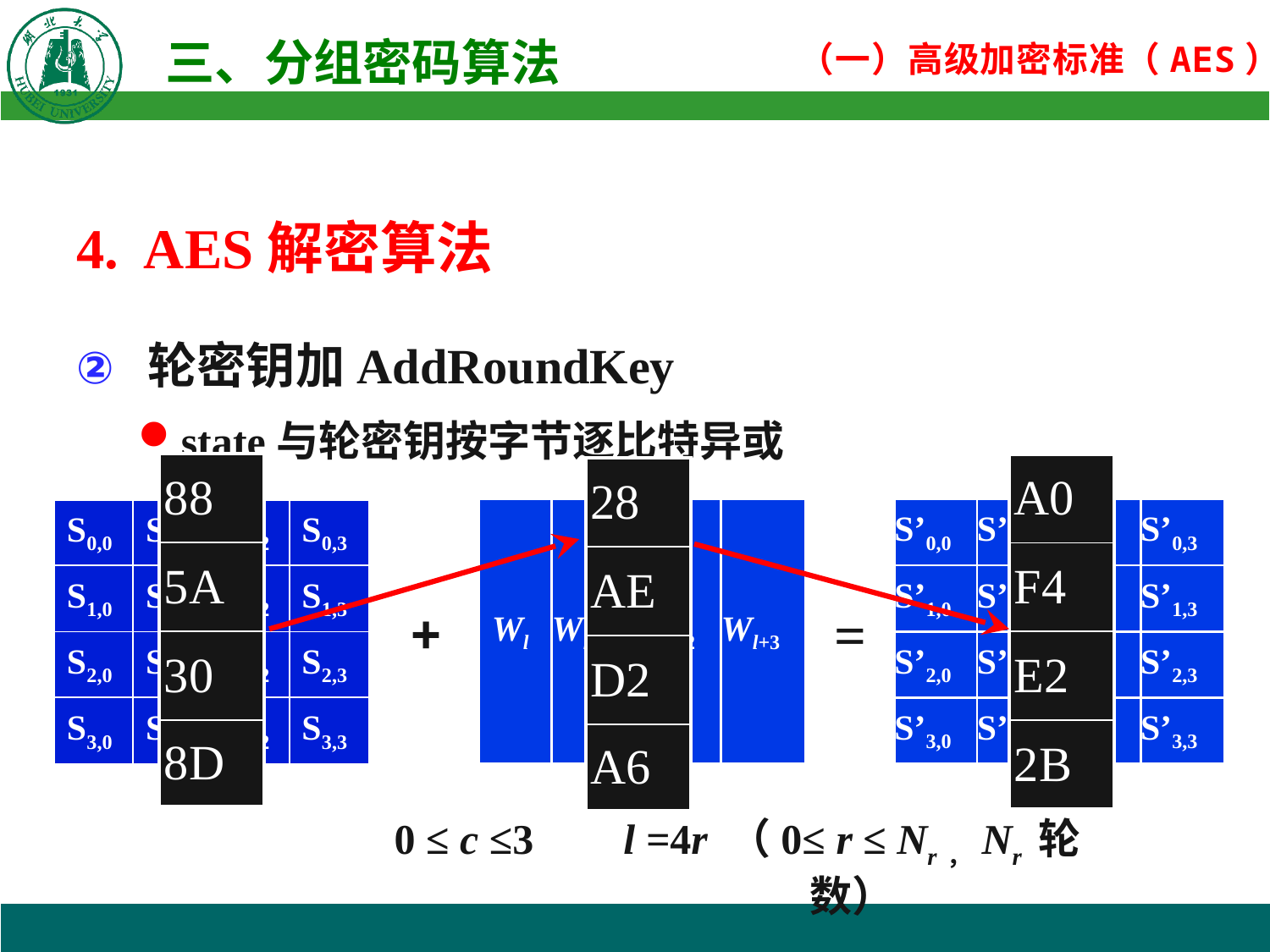

4.  AES解密算法
轮密钥加AddRoundKey
state与轮密钥按字节逐比特异或
| 88 |
| --- |
| 5A |
| 30 |
| 8D |
| A0 |
| --- |
| F4 |
| E2 |
| 2B |
| 28 |
| --- |
| AE |
| D2 |
| A6 |
| Wl | Wl+1 | Wl+2 | Wl+3 |
| --- | --- | --- | --- |
| S’0,0 | S’0,1 | S’0,2 | S’0,3 |
| --- | --- | --- | --- |
| S’1,0 | S’1,1 | S’1,2 | S’1,3 |
| S’2,0 | S’2,1 | S’2,2 | S’2,3 |
| S’3,0 | S’3,1 | S’3,2 | S’3,3 |
| S0,0 | S0,1 | S0,2 | S0,3 |
| --- | --- | --- | --- |
| S1,0 | S1,1 | S1,2 | S1,3 |
| S2,0 | S2,1 | S2,2 | S2,3 |
| S3,0 | S3,1 | S3,2 | S3,3 |

+
=

0 ≤ c ≤3
l =4r （0≤ r ≤ Nr，Nr 轮数）